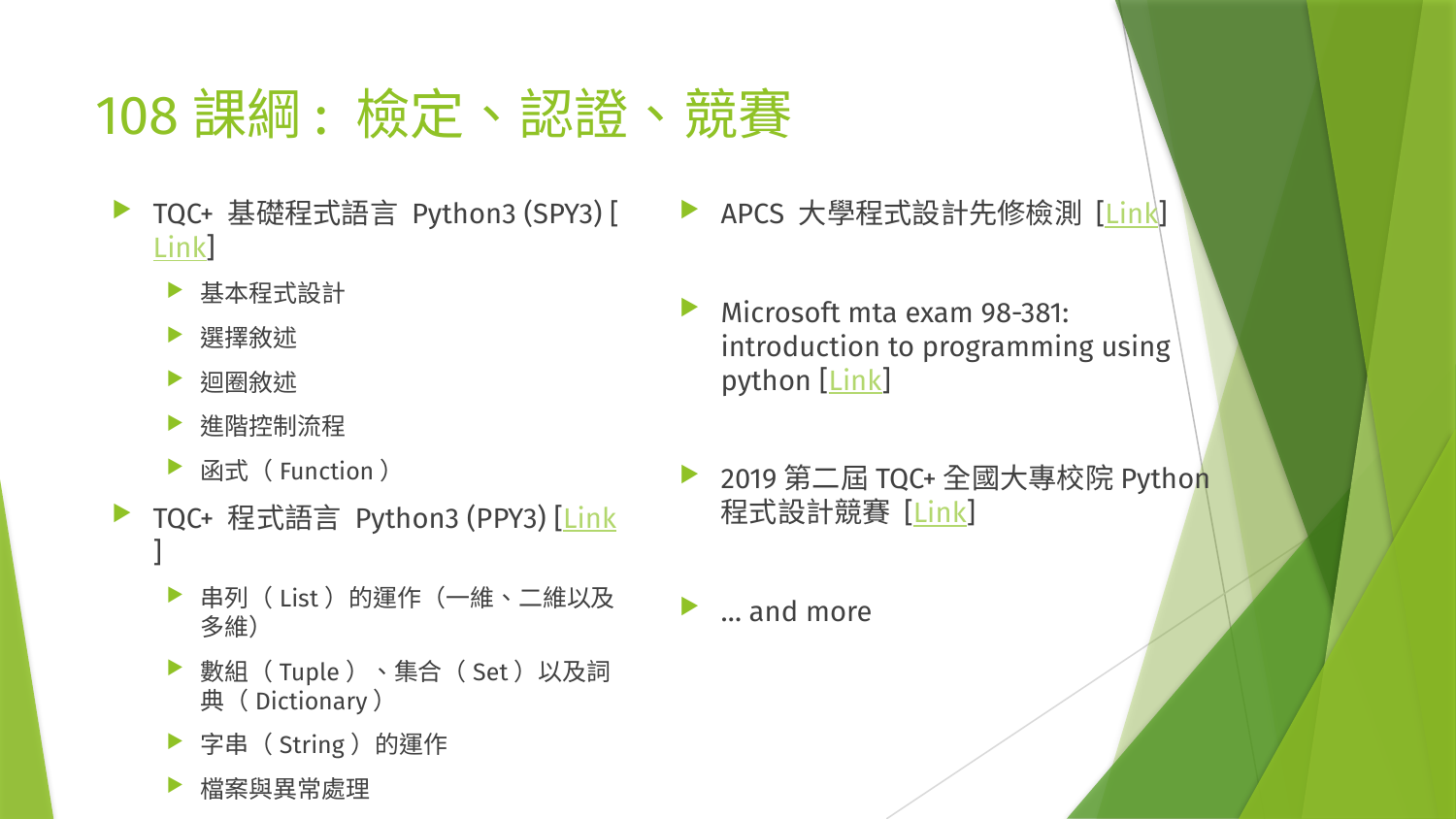

# 108課綱: 檢定、認證、競賽
TQC+ 基礎程式語言 Python3 (SPY3) [Link]
基本程式設計
選擇敘述
迴圈敘述
進階控制流程
函式（Function）
TQC+ 程式語言 Python3 (PPY3) [Link]
串列（List）的運作（一維、二維以及多維）
數組（Tuple）、集合（Set）以及詞典（Dictionary）
字串（String）的運作
檔案與異常處理

APCS 大學程式設計先修檢測 [Link]

Microsoft mta exam 98-381: introduction to programming using python [Link]

2019第二屆TQC+全國大專校院Python程式設計競賽 [Link]

… and more